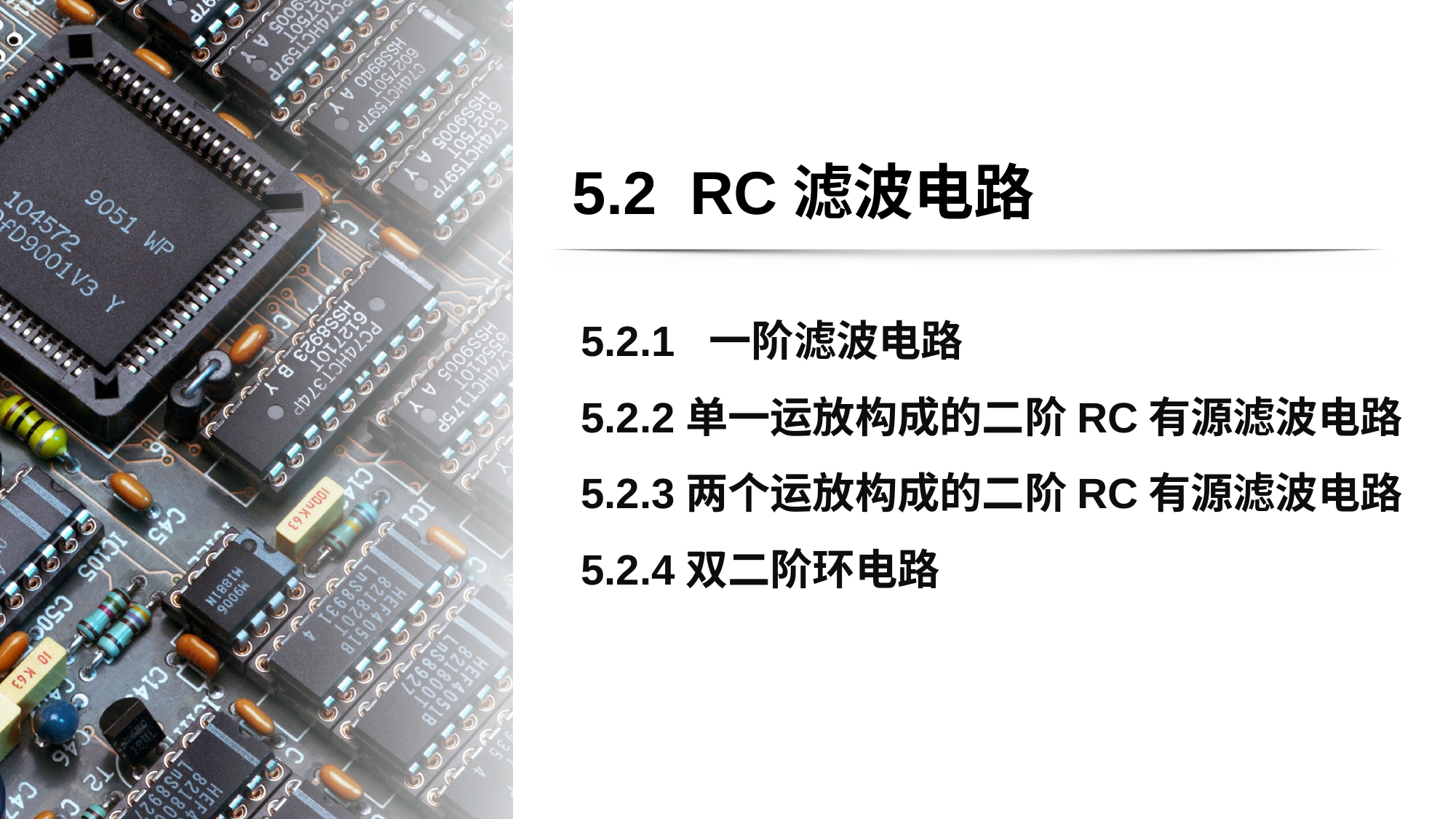

# 5.2  RC滤波电路
5.2.1  一阶滤波电路
5.2.2单一运放构成的二阶RC有源滤波电路
5.2.3两个运放构成的二阶RC有源滤波电路
5.2.4双二阶环电路